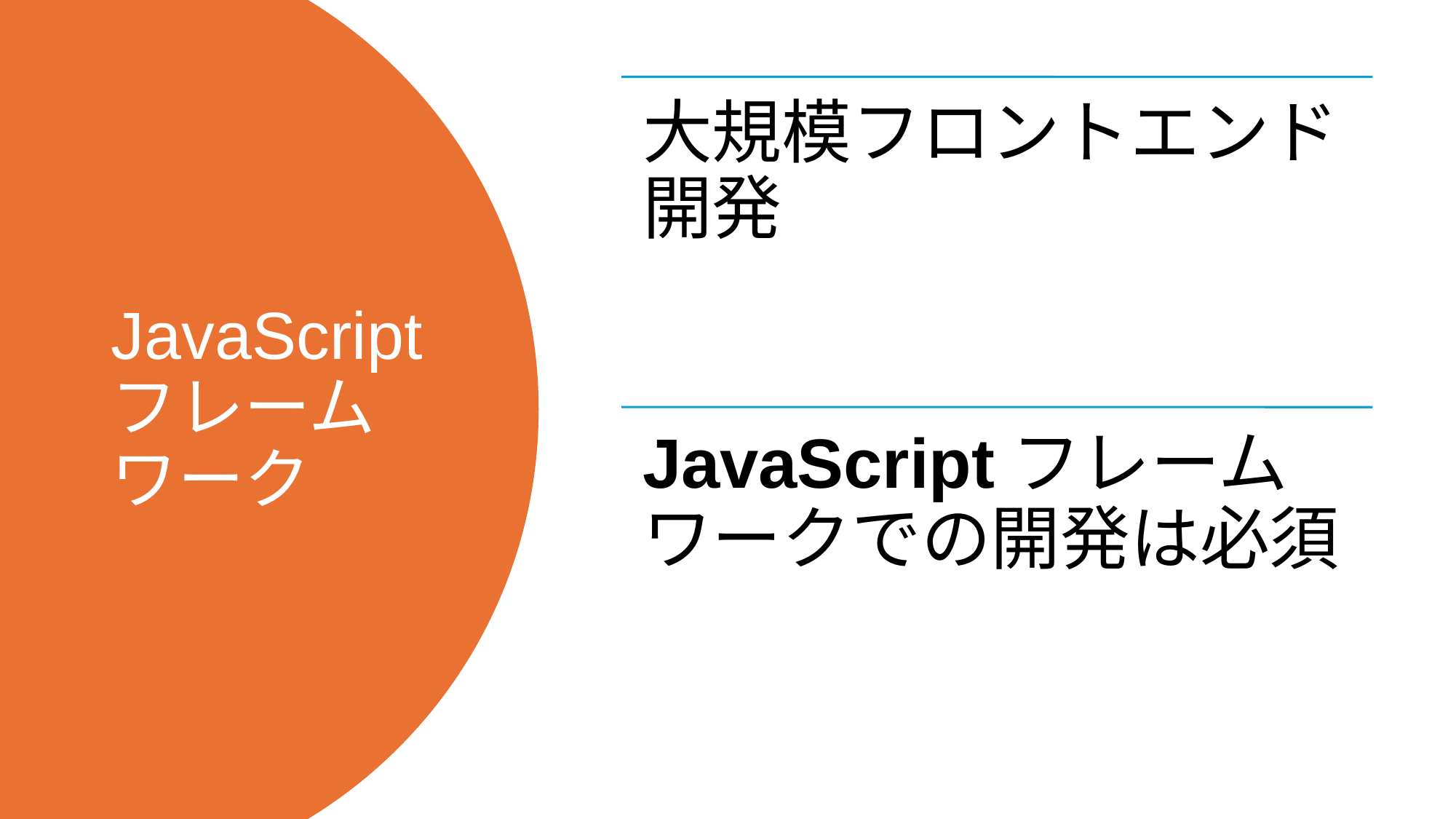

大規模フロントエンド開発
JavaScriptフレームワークでの開発は必須
# JavaScriptフレームワーク